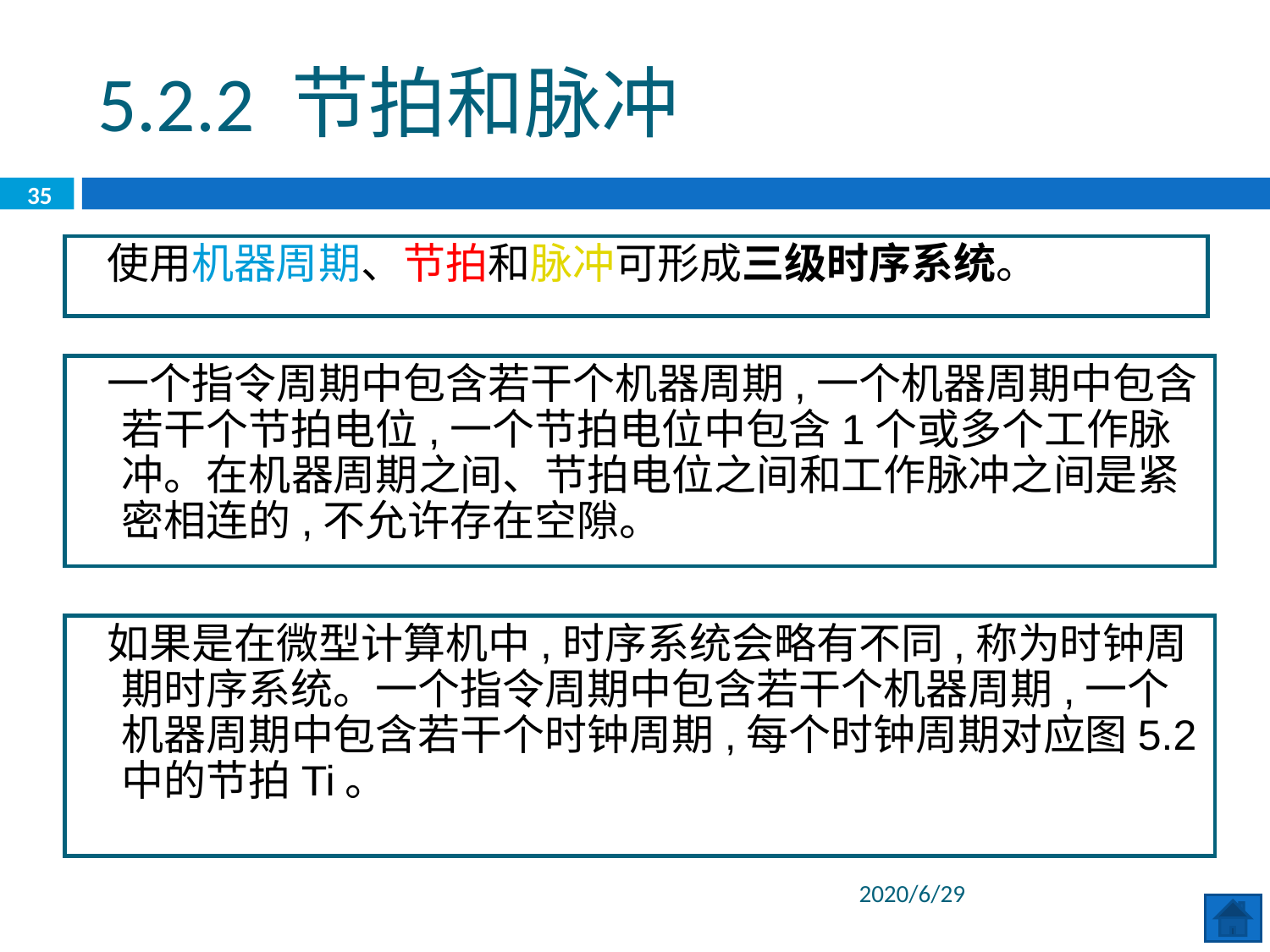

5.2.2 节拍和脉冲
35
  使用机器周期、节拍和脉冲可形成三级时序系统。

  一个指令周期中包含若干个机器周期,一个机器周期中包含若干个节拍电位,一个节拍电位中包含1个或多个工作脉冲。在机器周期之间、节拍电位之间和工作脉冲之间是紧密相连的,不允许存在空隙。
  如果是在微型计算机中,时序系统会略有不同,称为时钟周期时序系统。一个指令周期中包含若干个机器周期,一个机器周期中包含若干个时钟周期,每个时钟周期对应图5.2中的节拍Ti。
2020/6/29